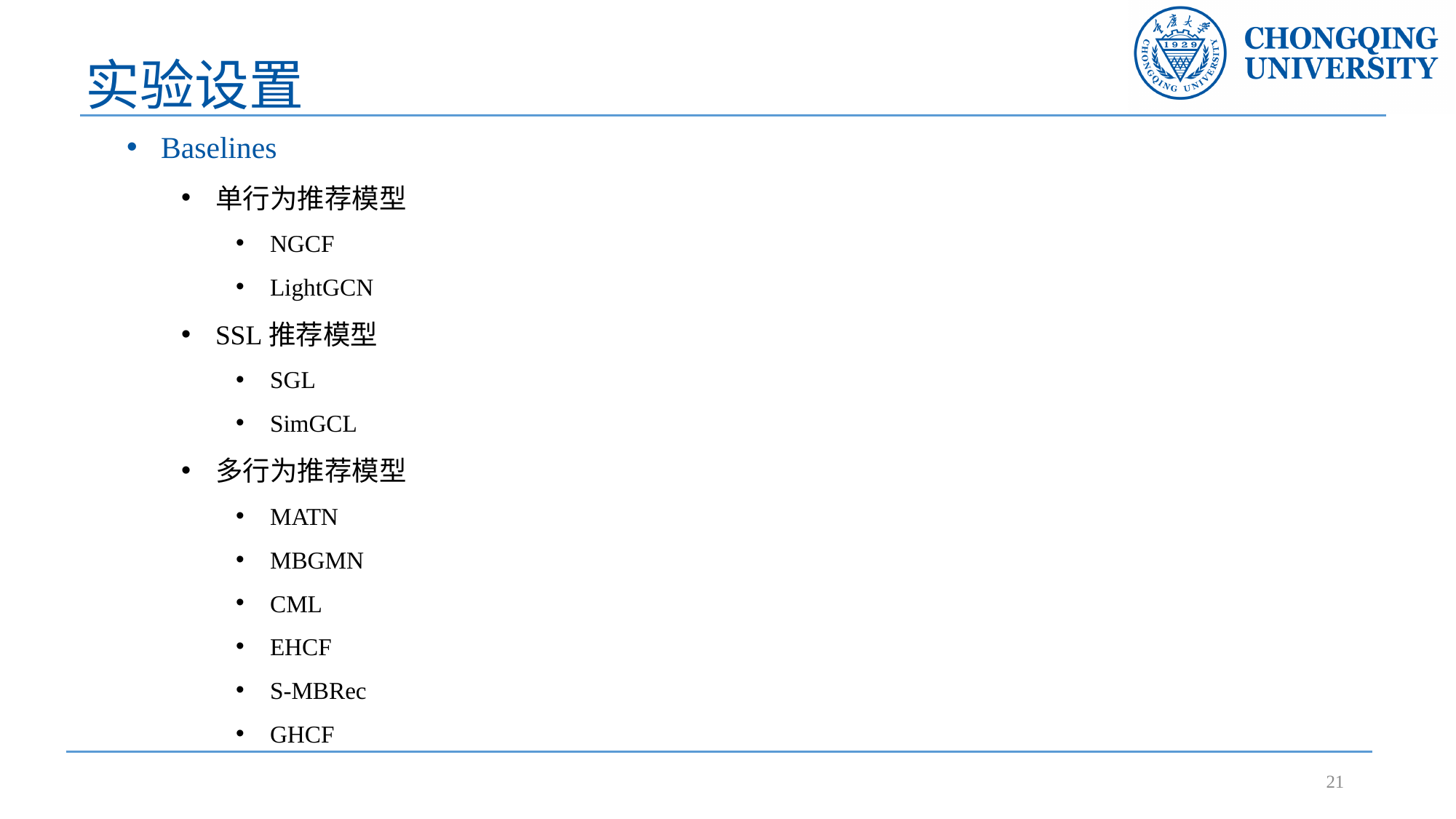

# 实验设置
Baselines
单行为推荐模型
NGCF
LightGCN
SSL推荐模型
SGL
SimGCL
多行为推荐模型
MATN
MBGMN
CML
EHCF
S-MBRec
GHCF

21